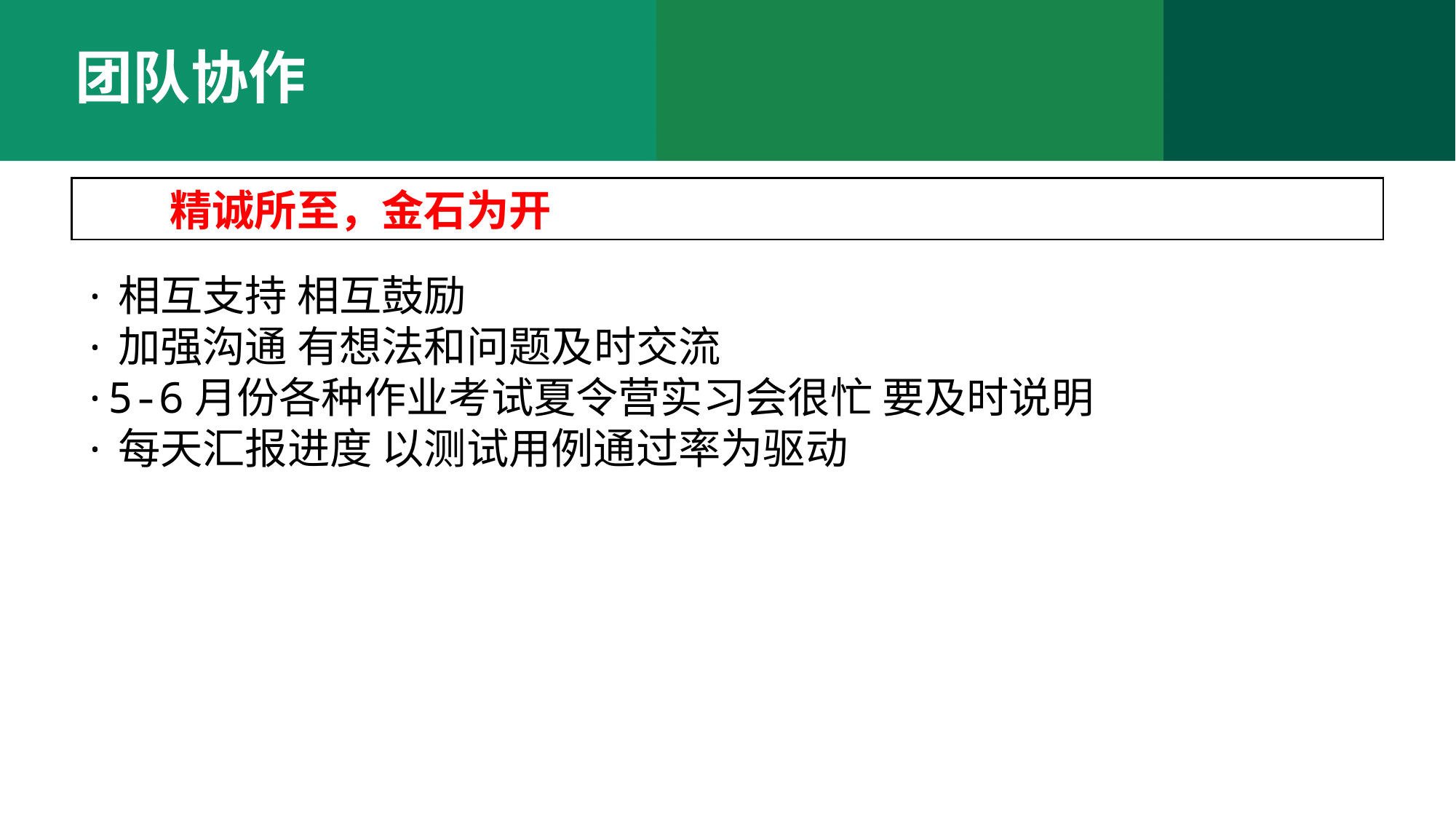

团队协作
        精诚所至，金石为开
·相互支持 相互鼓励
·加强沟通 有想法和问题及时交流
·5-6月份各种作业考试夏令营实习会很忙 要及时说明
·每天汇报进度 以测试用例通过率为驱动